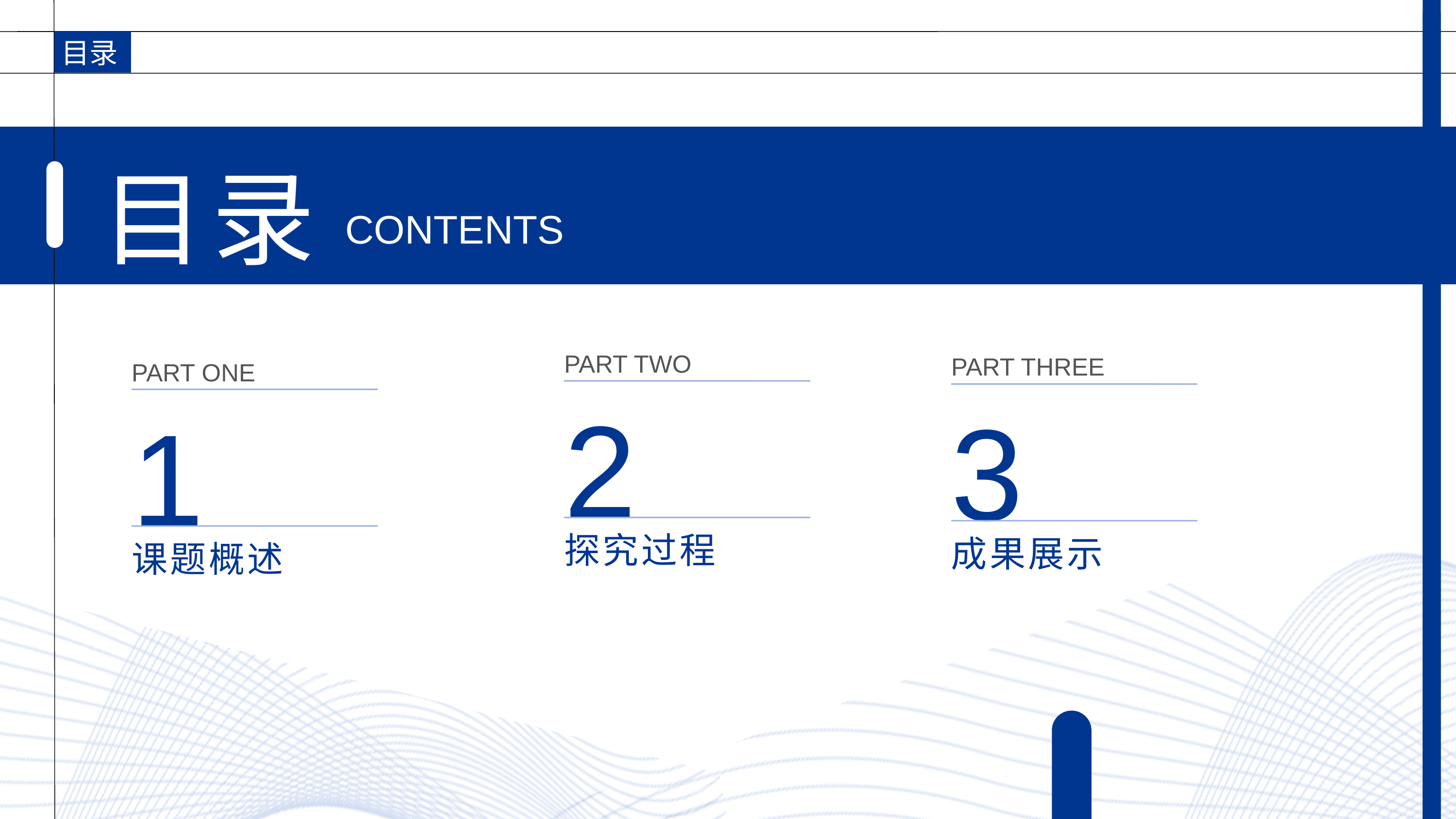

目录

目录

CONTENTS
PART TWO
PART THREE
PART ONE
2
3
1

探究过程

成果展示

课题概述